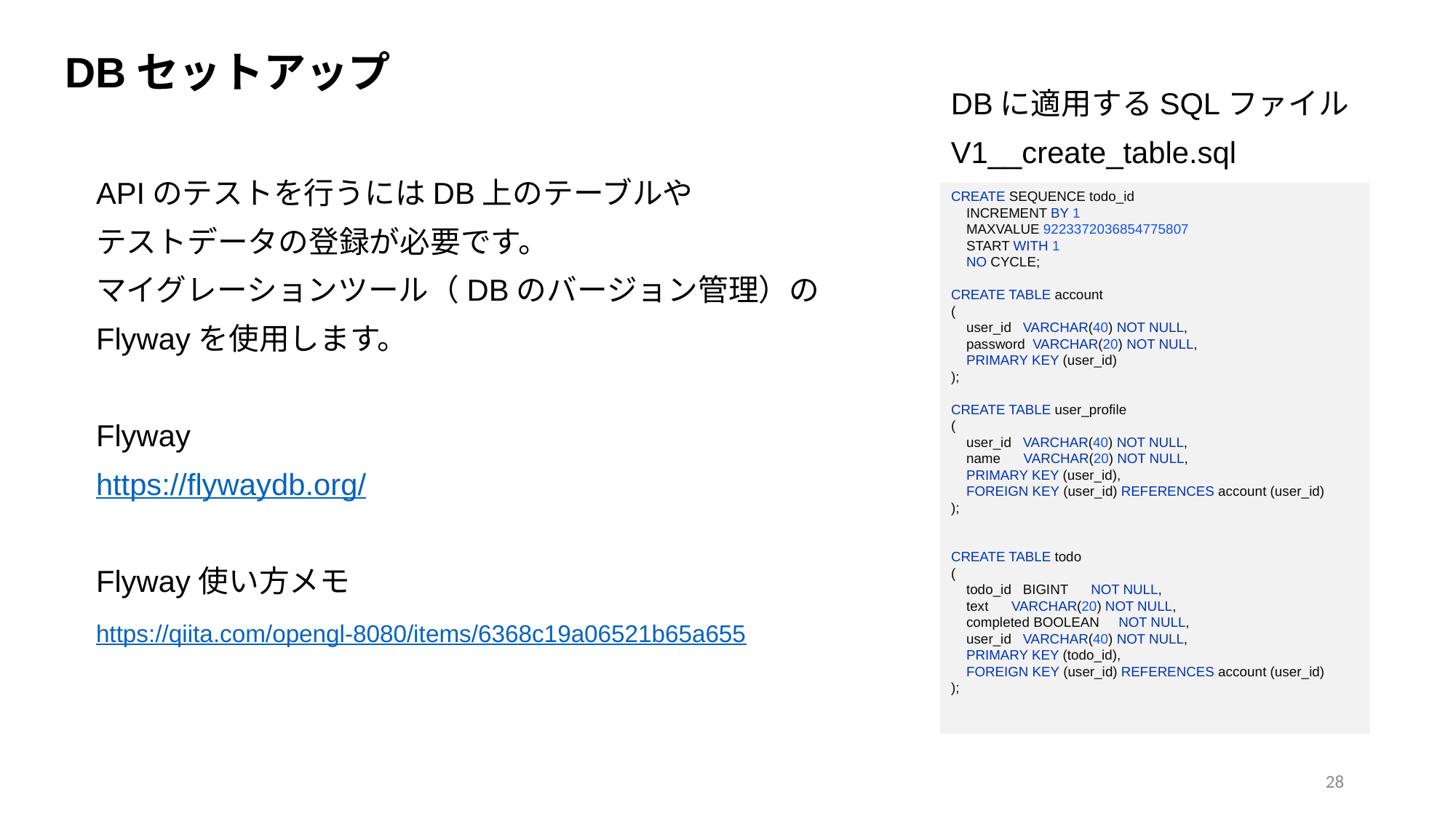

DBセットアップ
DBに適用するSQLファイル
V1__create_table.sql
APIのテストを行うにはDB上のテーブルや
テストデータの登録が必要です。
マイグレーションツール（DBのバージョン管理）の
Flywayを使用します。

Flyway
https://flywaydb.org/

Flyway使い方メモ
https://qiita.com/opengl-8080/items/6368c19a06521b65a655
CREATE SEQUENCE todo_id
    INCREMENT BY 1
    MAXVALUE 9223372036854775807
    START WITH 1
    NO CYCLE;
CREATE TABLE account
(
    user_id   VARCHAR(40) NOT NULL,
    password  VARCHAR(20) NOT NULL,
    PRIMARY KEY (user_id)
);
CREATE TABLE user_profile
(
    user_id   VARCHAR(40) NOT NULL,
    name      VARCHAR(20) NOT NULL,
    PRIMARY KEY (user_id),
    FOREIGN KEY (user_id) REFERENCES account (user_id)
);
CREATE TABLE todo
(
    todo_id   BIGINT      NOT NULL,
    text      VARCHAR(20) NOT NULL,
    completed BOOLEAN     NOT NULL,
    user_id   VARCHAR(40) NOT NULL,
    PRIMARY KEY (todo_id),
    FOREIGN KEY (user_id) REFERENCES account (user_id)
);
28